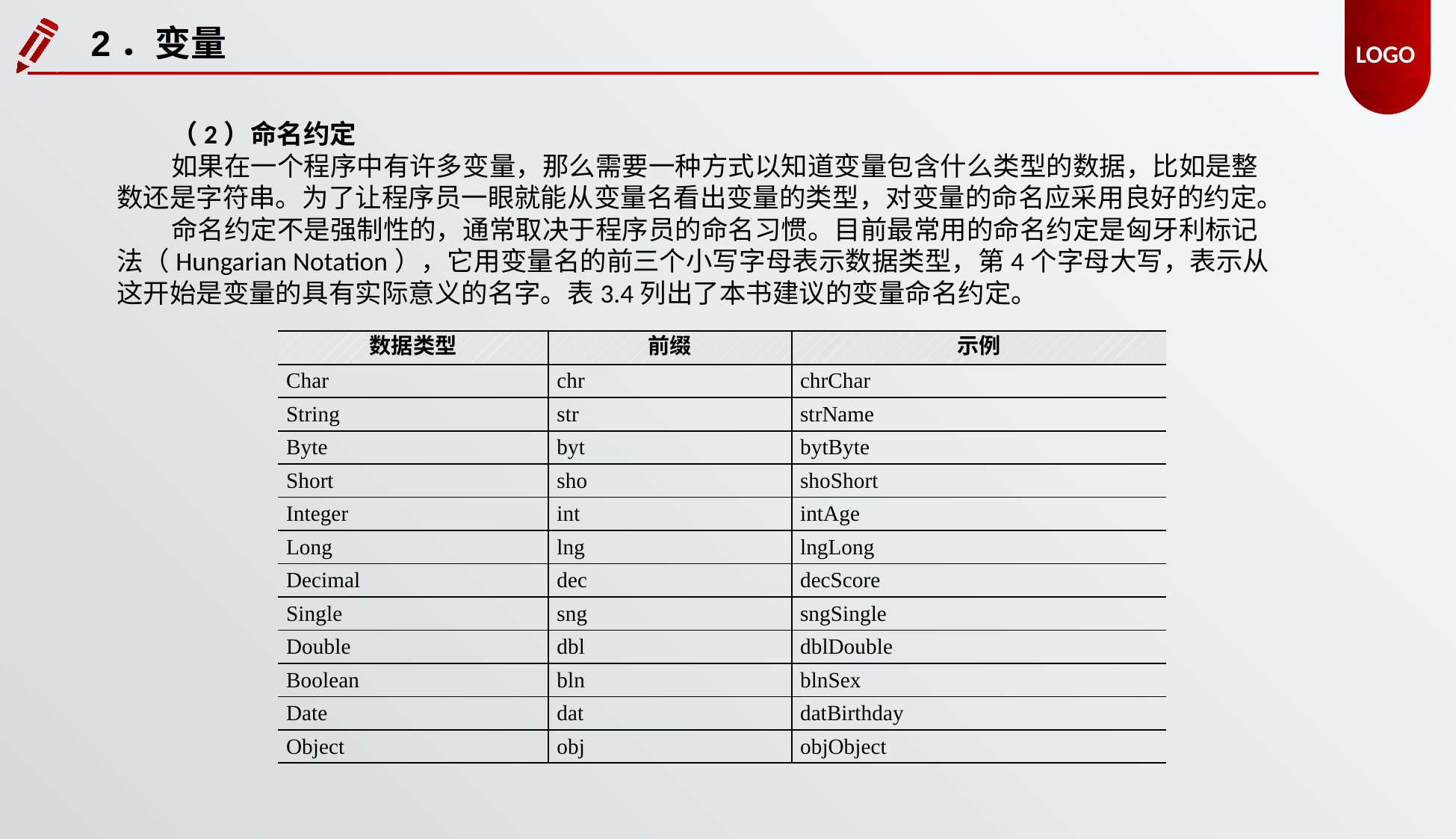

2．变量
（2）命名约定
如果在一个程序中有许多变量，那么需要一种方式以知道变量包含什么类型的数据，比如是整数还是字符串。为了让程序员一眼就能从变量名看出变量的类型，对变量的命名应采用良好的约定。
命名约定不是强制性的，通常取决于程序员的命名习惯。目前最常用的命名约定是匈牙利标记法（Hungarian Notation），它用变量名的前三个小写字母表示数据类型，第4个字母大写，表示从这开始是变量的具有实际意义的名字。表3.4列出了本书建议的变量命名约定。
| 数据类型 | 前缀 | 示例 |
| --- | --- | --- |
| Char | chr | chrChar |
| String | str | strName |
| Byte | byt | bytByte |
| Short | sho | shoShort |
| Integer | int | intAge |
| Long | lng | lngLong |
| Decimal | dec | decScore |
| Single | sng | sngSingle |
| Double | dbl | dblDouble |
| Boolean | bln | blnSex |
| Date | dat | datBirthday |
| Object | obj | objObject |